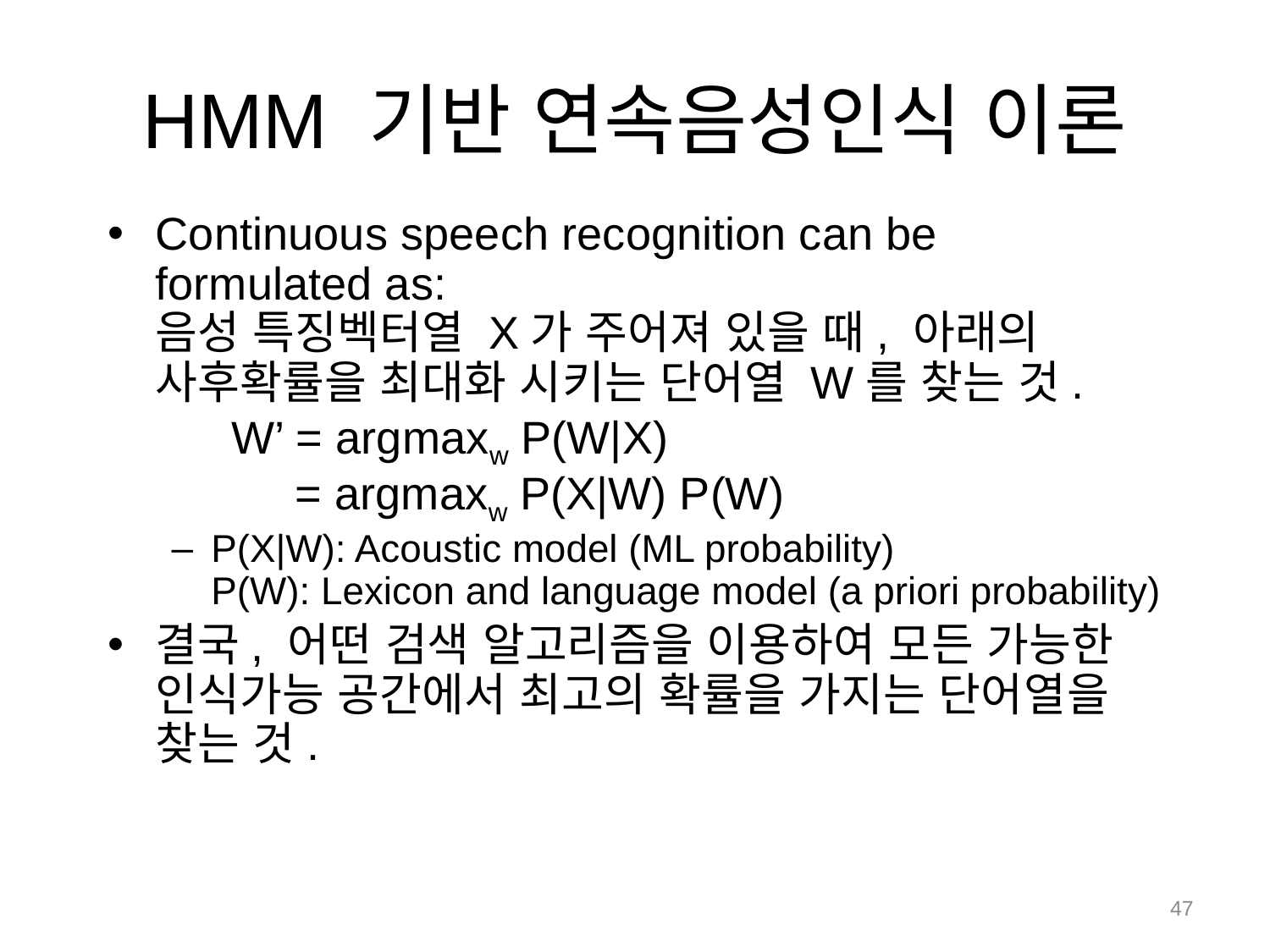

# HMM 기반 연속음성인식 이론
Continuous speech recognition can be formulated as:
음성 특징벡터열 X가 주어져 있을 때, 아래의 사후확률을 최대화 시키는 단어열 W를 찾는 것.
      W’ = argmaxw P(W|X)
           = argmaxw P(X|W) P(W)
P(X|W): Acoustic model (ML probability)
P(W): Lexicon and language model (a priori probability)
결국, 어떤 검색 알고리즘을 이용하여 모든 가능한 인식가능 공간에서 최고의 확률을 가지는 단어열을 찾는 것.
47